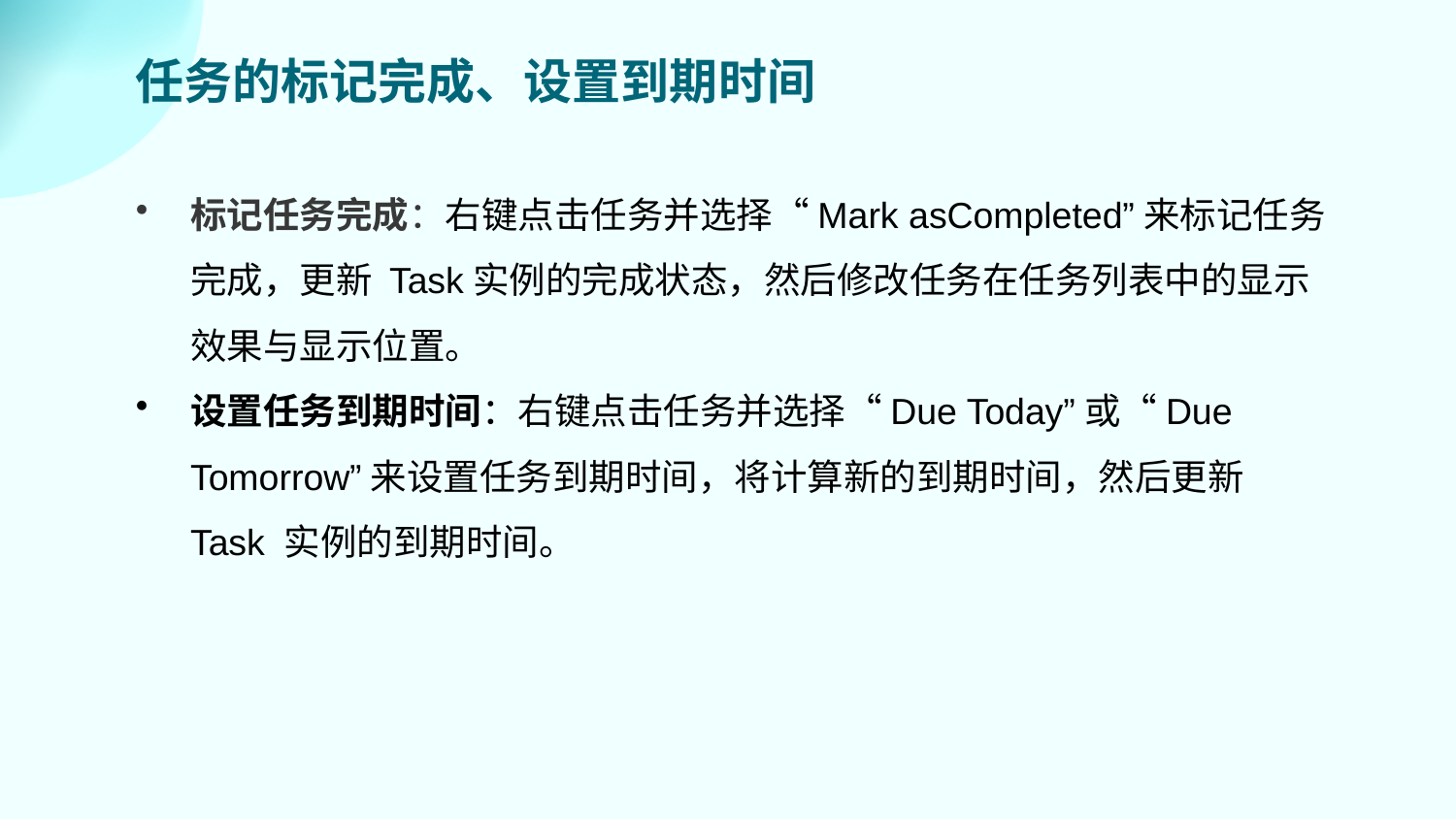

任务的标记完成、设置到期时间
标记任务完成：右键点击任务并选择“Mark asCompleted”来标记任务完成，更新 Task实例的完成状态，然后修改任务在任务列表中的显示效果与显示位置。
设置任务到期时间：右键点击任务并选择“Due Today”或“Due Tomorrow”来设置任务到期时间，将计算新的到期时间，然后更新 Task 实例的到期时间。